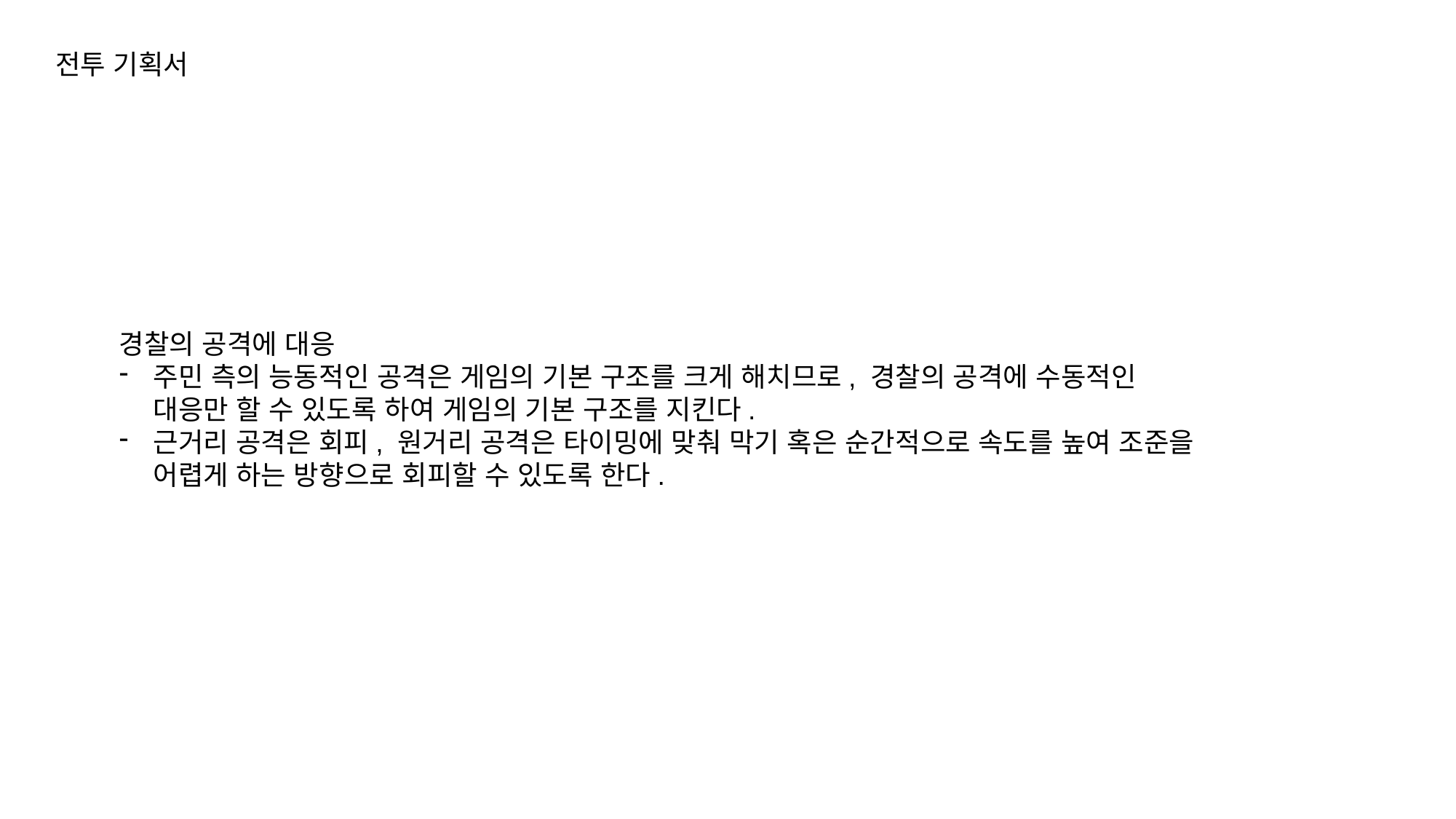

전투 기획서
경찰의 공격에 대응
주민 측의 능동적인 공격은 게임의 기본 구조를 크게 해치므로, 경찰의 공격에 수동적인 대응만 할 수 있도록 하여 게임의 기본 구조를 지킨다.
근거리 공격은 회피, 원거리 공격은 타이밍에 맞춰 막기 혹은 순간적으로 속도를 높여 조준을 어렵게 하는 방향으로 회피할 수 있도록 한다.